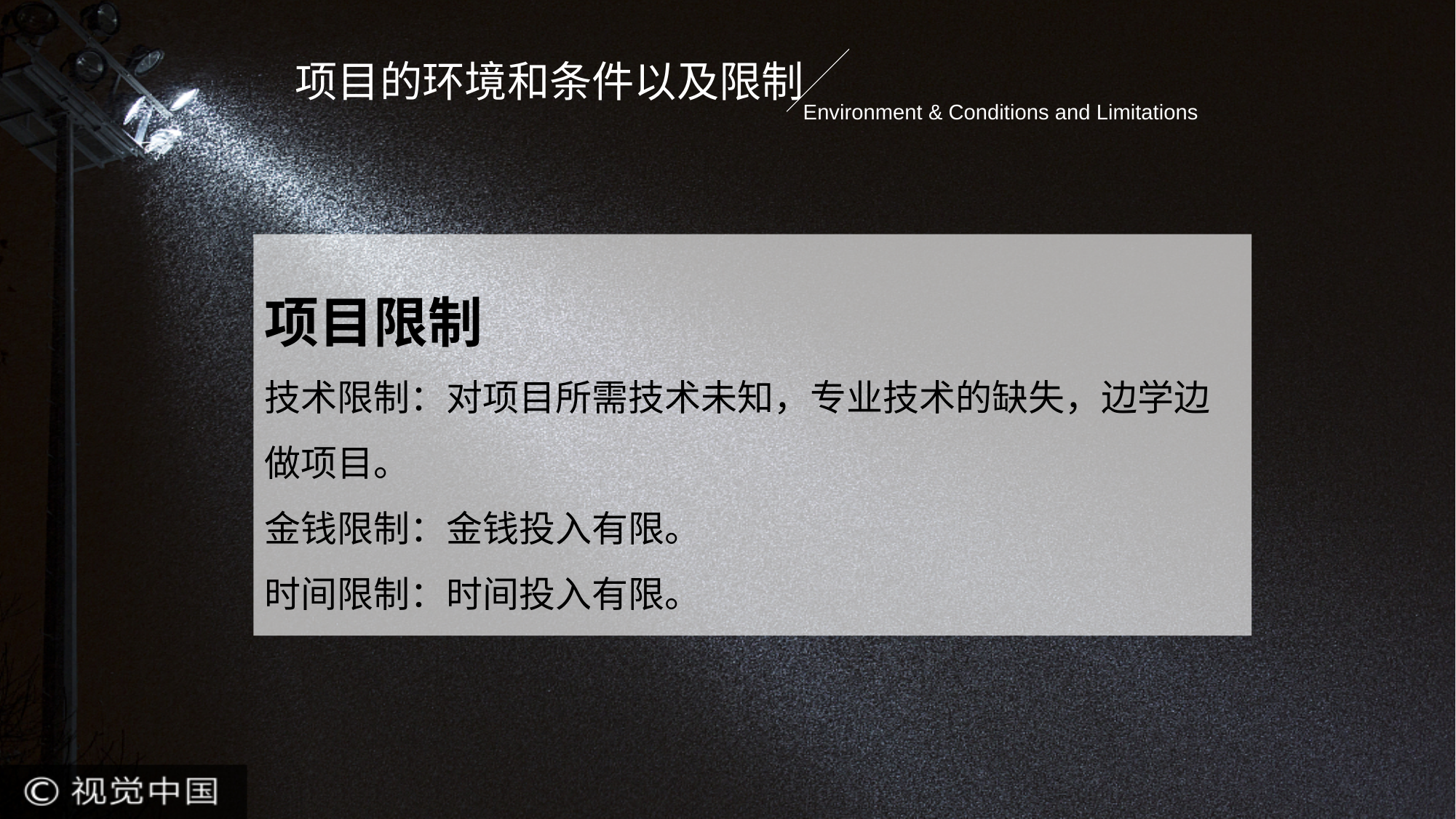

项目的环境和条件以及限制
Environment & Conditions and Limitations
项目限制
技术限制：对项目所需技术未知，专业技术的缺失，边学边做项目。
金钱限制：金钱投入有限。
时间限制：时间投入有限。